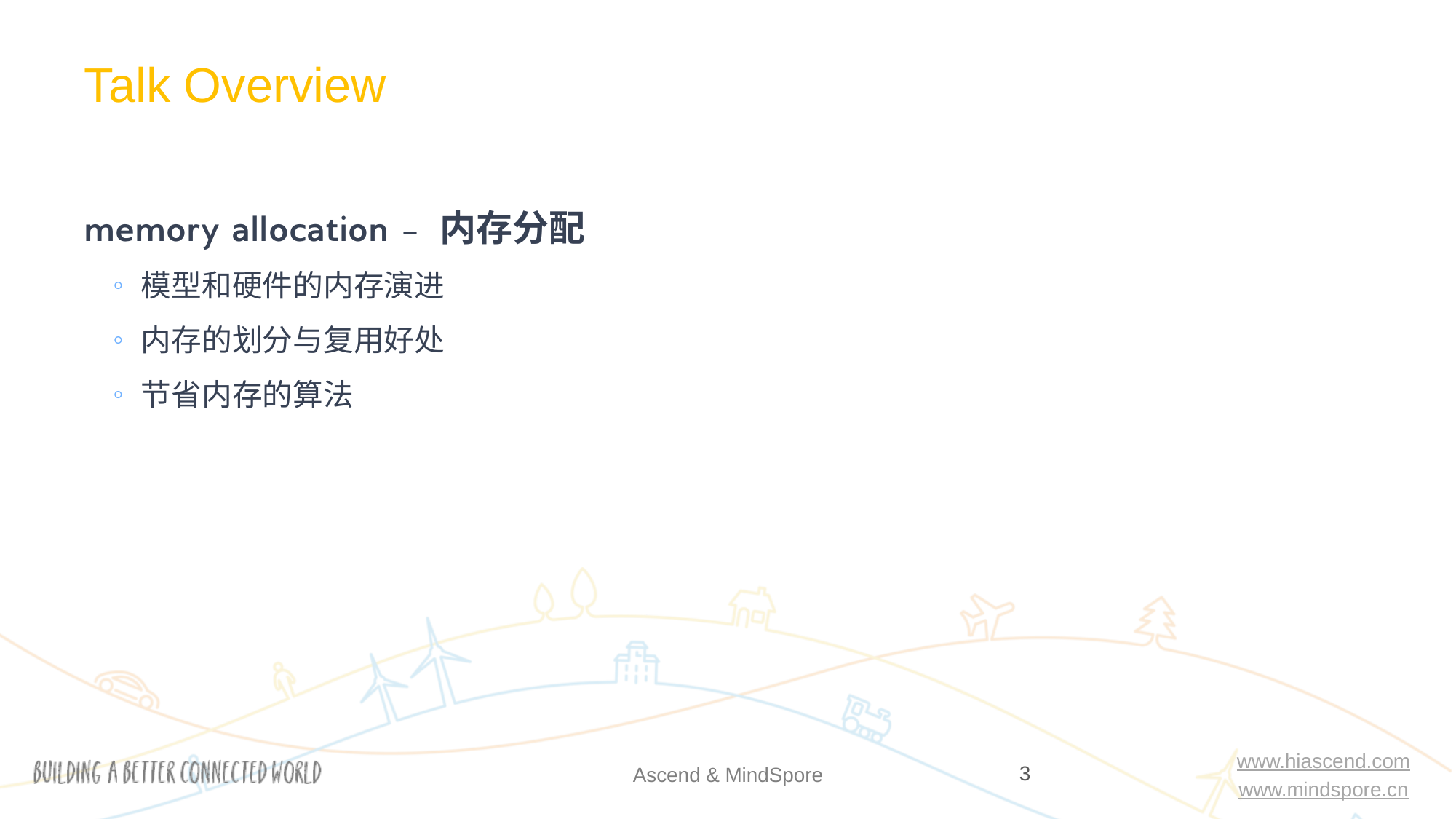

Talk Overview
memory allocation – 内存分配
模型和硬件的内存演进
内存的划分与复用好处
节省内存的算法